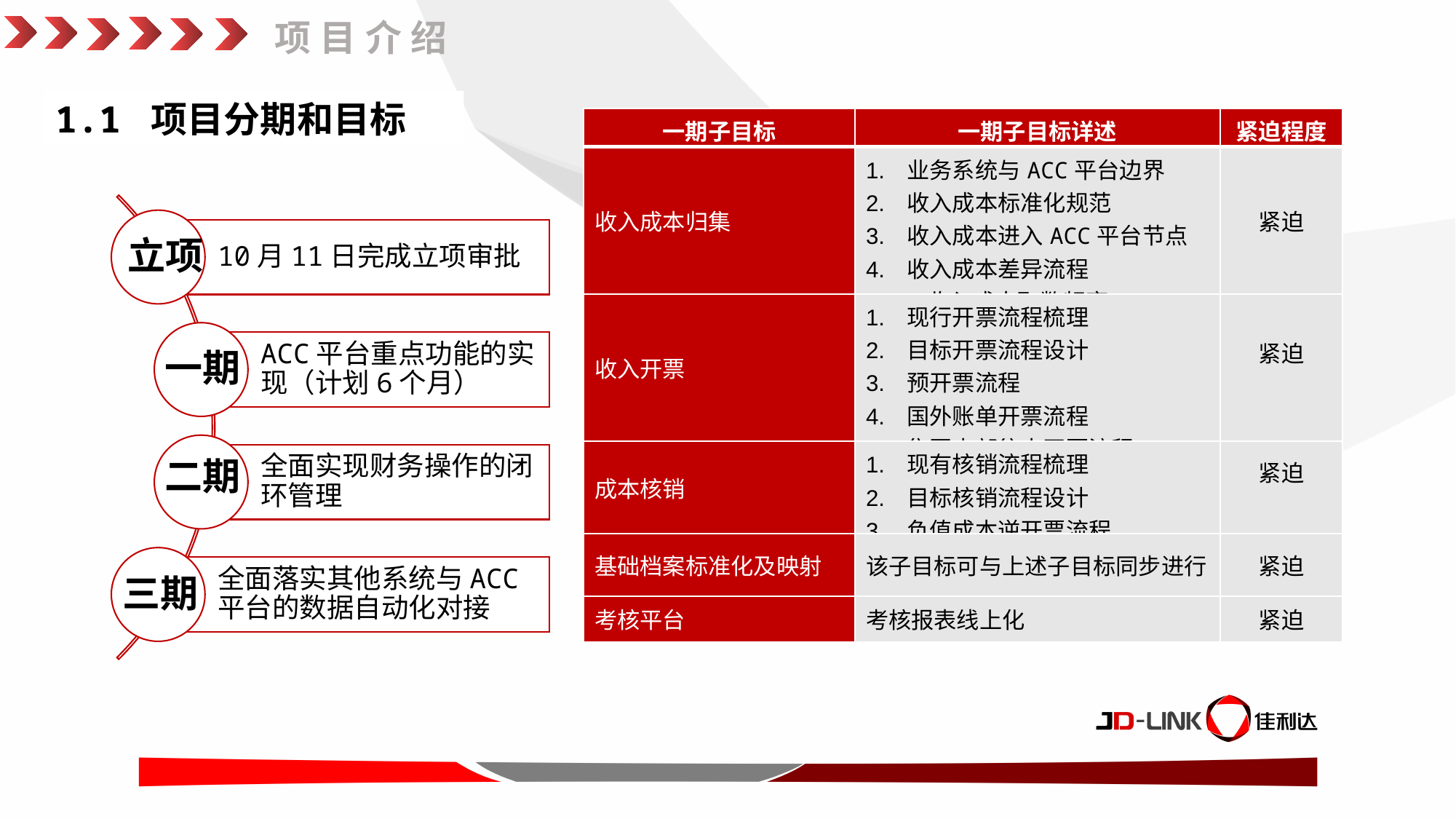

项目介绍

1.1 项目分期和目标
| 一期子目标 | 一期子目标详述 | 紧迫程度 |
| --- | --- | --- |
| 收入成本归集 | 业务系统与ACC平台边界 收入成本标准化规范 收入成本进入ACC平台节点 收入成本差异流程 5. 收入成本取数频率 | 紧迫 |
| 收入开票 | 现行开票流程梳理 目标开票流程设计 预开票流程 国外账单开票流程 集团内部往来开票流程 | 紧迫 |
| 成本核销 | 现有核销流程梳理 目标核销流程设计 负值成本逆开票流程 | 紧迫 |
| 基础档案标准化及映射 | 该子目标可与上述子目标同步进行 | 紧迫 |
| 考核平台 | 考核报表线上化 | 紧迫 |
10月11日完成立项审批
ACC平台重点功能的实现（计划6个月）
全面实现财务操作的闭环管理
全面落实其他系统与ACC平台的数据自动化对接
立项
一期
二期
三期